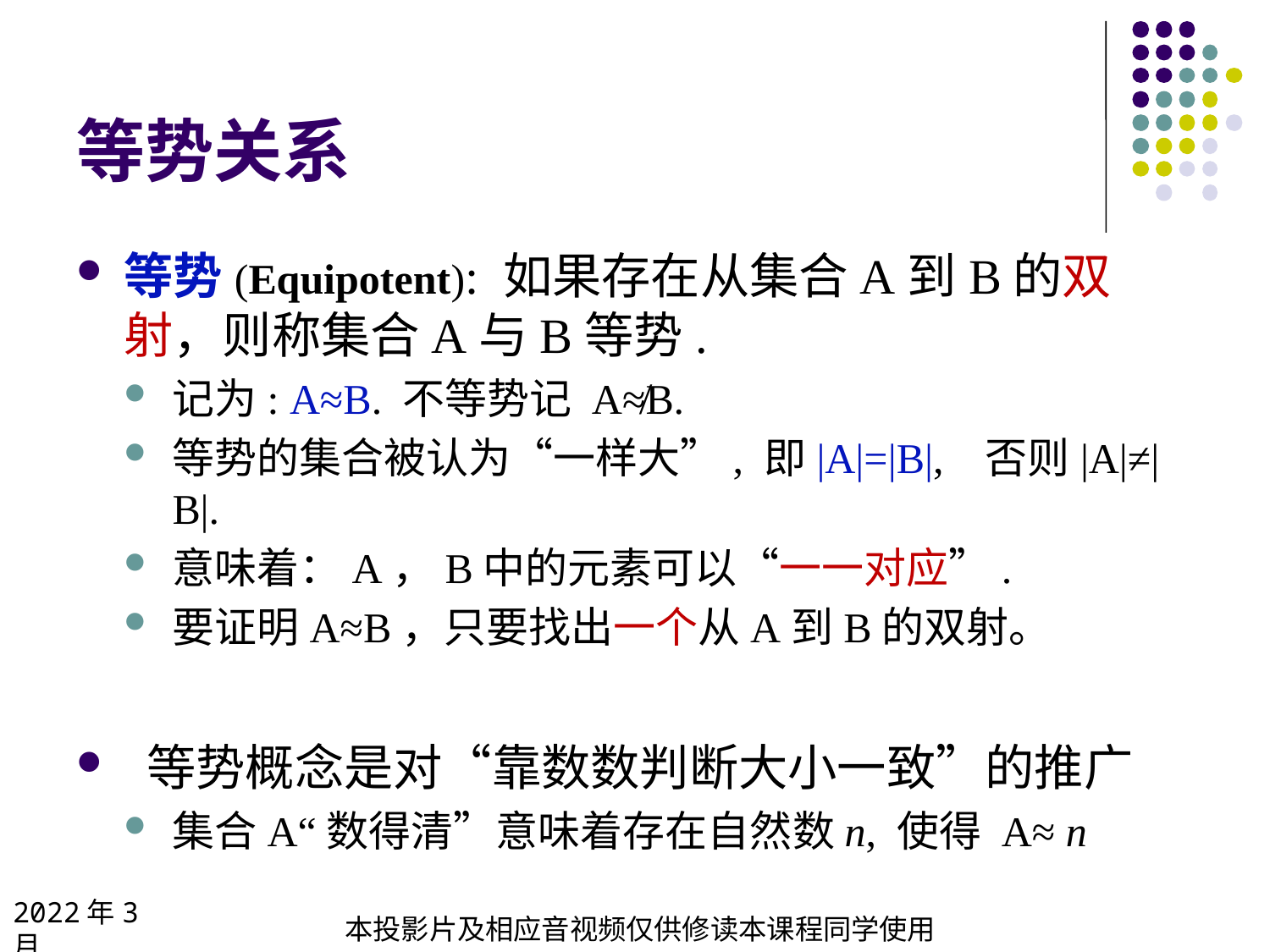

# 等势关系
等势(Equipotent): 如果存在从集合A到B的双射，则称集合A与B等势.
记为: A≈B. 不等势记 A≉B.
等势的集合被认为“一样大”, 即|A|=|B|,   否则|A|≠|B|.
意味着：A，B中的元素可以“一一对应”.
要证明A≈B，只要找出一个从A到B的双射。

 等势概念是对“靠数数判断大小一致”的推广
集合A“数得清”意味着存在自然数n, 使得 A≈ n
2022年3月
本投影片及相应音视频仅供修读本课程同学使用
6